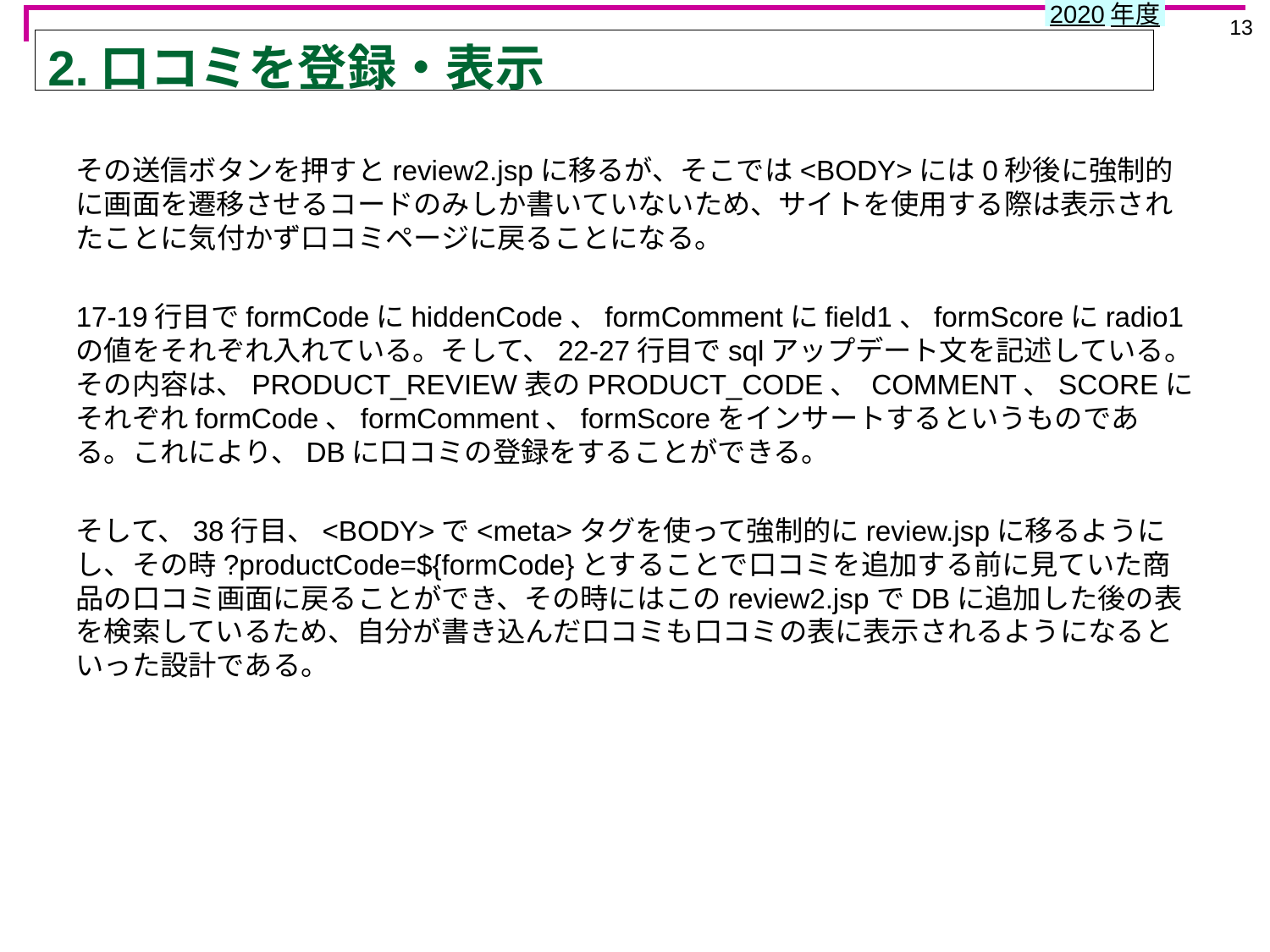

13
# 2.口コミを登録・表示
その送信ボタンを押すとreview2.jspに移るが、そこでは<BODY>には0秒後に強制的に画面を遷移させるコードのみしか書いていないため、サイトを使用する際は表示されたことに気付かず口コミページに戻ることになる。

17-19行目でformCodeにhiddenCode、formCommentにfield1、formScoreにradio1の値をそれぞれ入れている。そして、22-27行目でsqlアップデート文を記述している。その内容は、PRODUCT_REVIEW表のPRODUCT_CODE、 COMMENT、SCOREにそれぞれformCode、formComment、formScoreをインサートするというものである。これにより、DBに口コミの登録をすることができる。

そして、38行目、<BODY>で<meta>タグを使って強制的にreview.jspに移るようにし、その時?productCode=${formCode}とすることで口コミを追加する前に見ていた商品の口コミ画面に戻ることができ、その時にはこのreview2.jspでDBに追加した後の表を検索しているため、自分が書き込んだ口コミも口コミの表に表示されるようになるといった設計である。